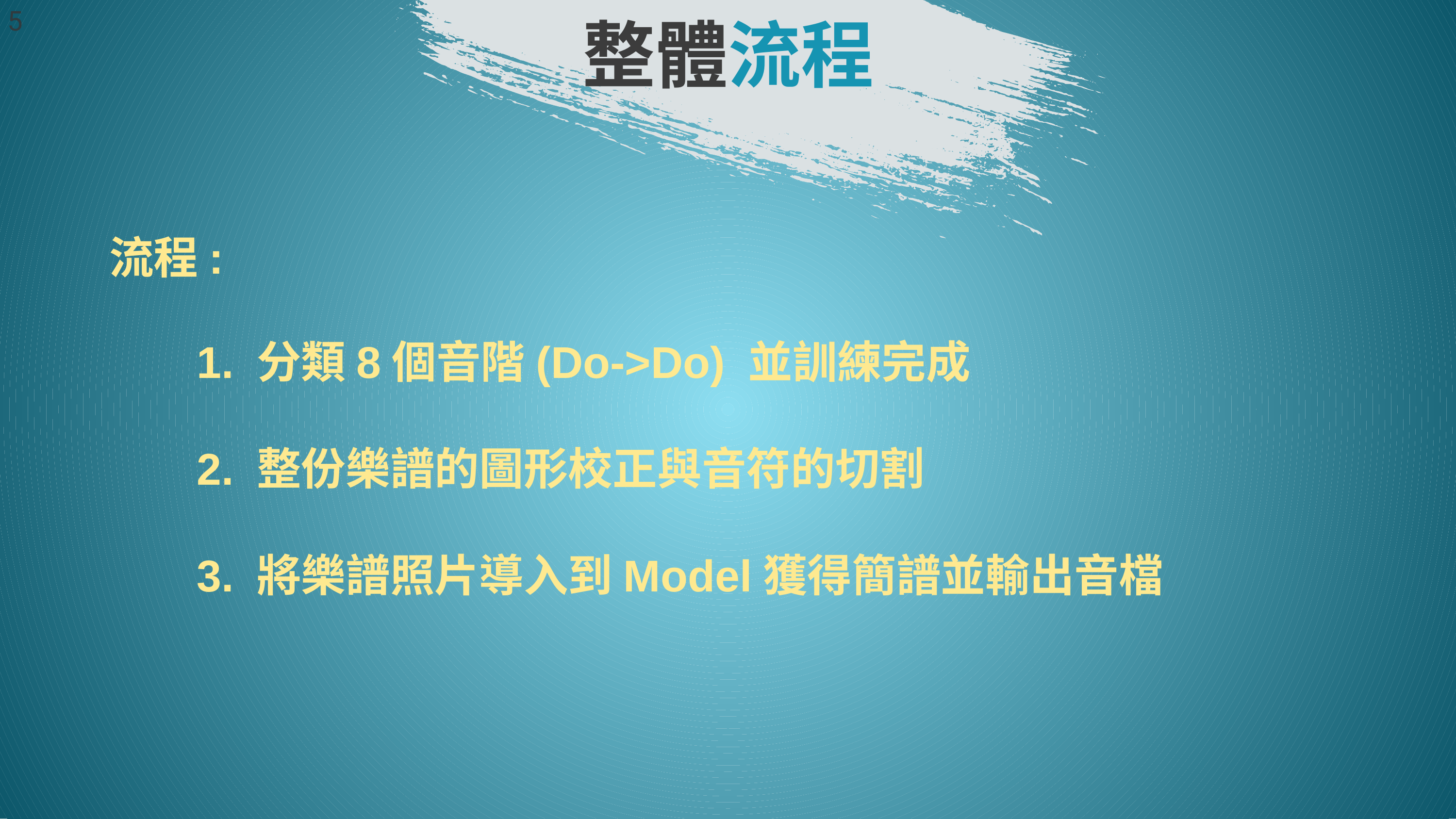

5
整體流程
流程:
 1. 分類8個音階(Do->Do) 並訓練完成
 2. 整份樂譜的圖形校正與音符的切割
 3. 將樂譜照片導入到Model獲得簡譜並輸出音檔